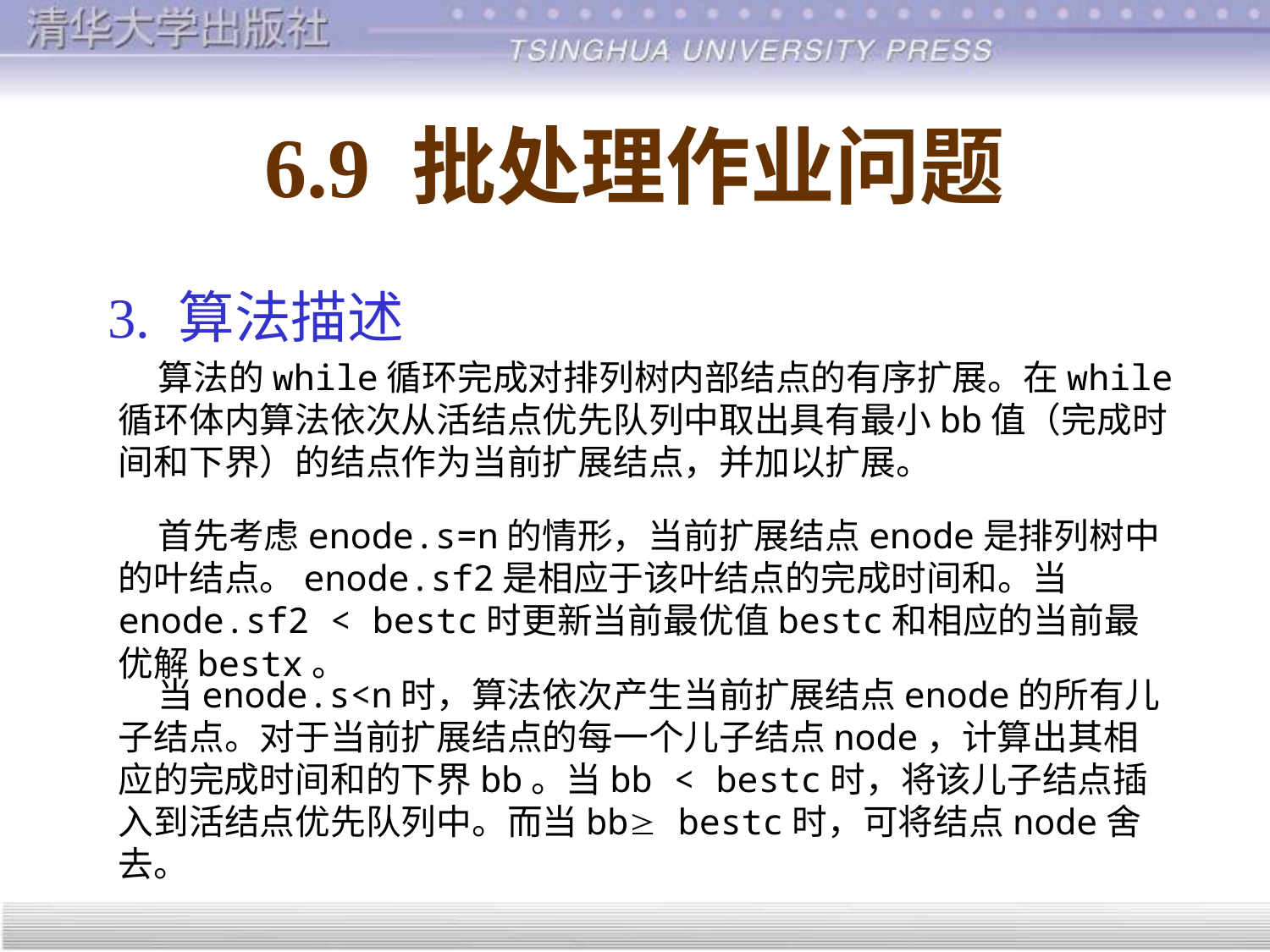

# 6.9 批处理作业问题

3. 算法描述

    算法的while循环完成对排列树内部结点的有序扩展。在while循环体内算法依次从活结点优先队列中取出具有最小bb值（完成时间和下界）的结点作为当前扩展结点，并加以扩展。
    首先考虑enode.s=n的情形，当前扩展结点enode是排列树中的叶结点。enode.sf2是相应于该叶结点的完成时间和。当enode.sf2 < bestc时更新当前最优值bestc和相应的当前最优解bestx。
    当enode.s<n时，算法依次产生当前扩展结点enode的所有儿子结点。对于当前扩展结点的每一个儿子结点node，计算出其相应的完成时间和的下界bb。当bb < bestc时，将该儿子结点插入到活结点优先队列中。而当bb≥ bestc时，可将结点node舍去。
99